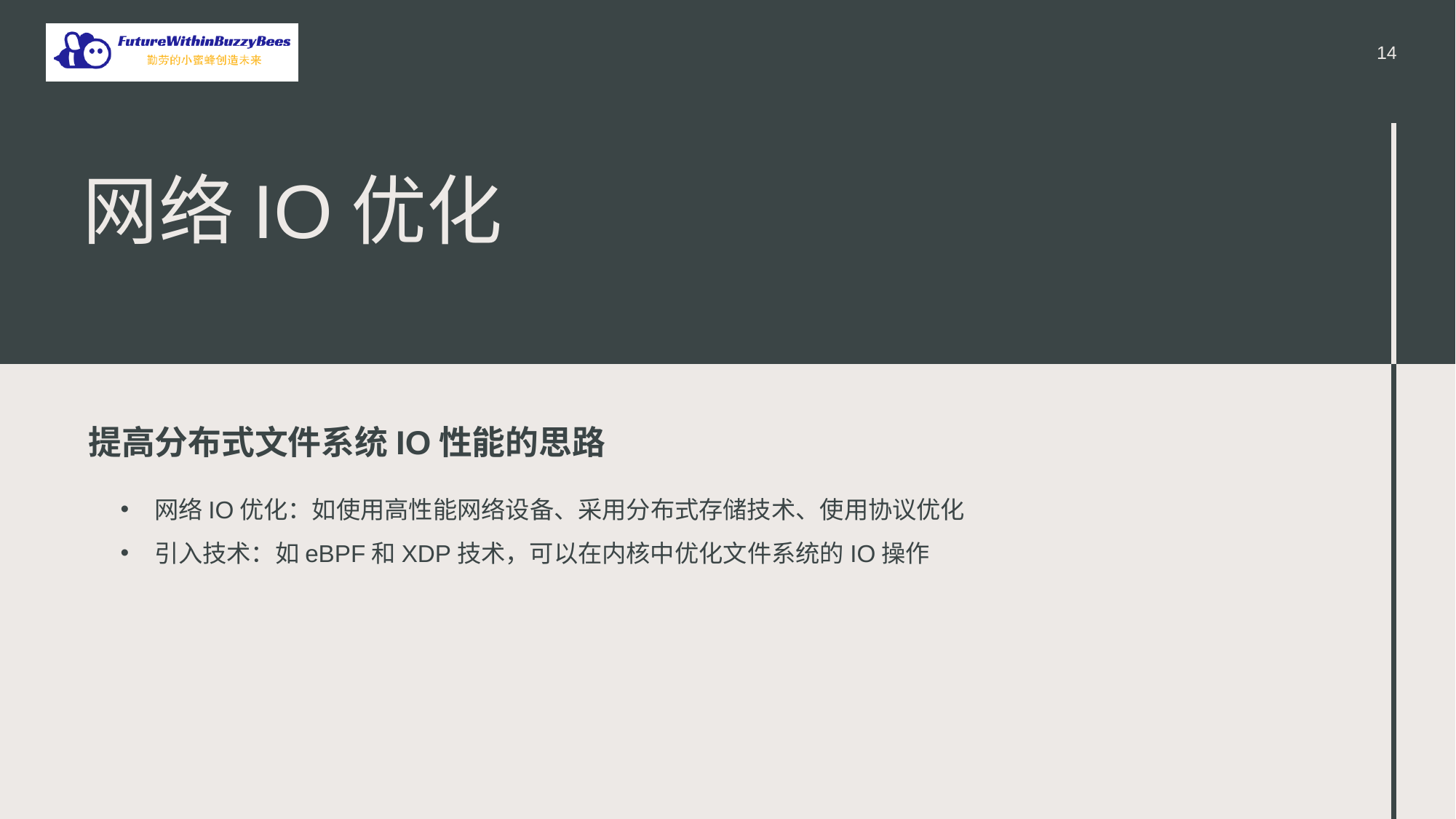

14
# 网络IO优化
提高分布式文件系统IO性能的思路
网络IO优化：如使用高性能网络设备、采用分布式存储技术、使用协议优化
引入技术：如eBPF和XDP技术，可以在内核中优化文件系统的IO操作